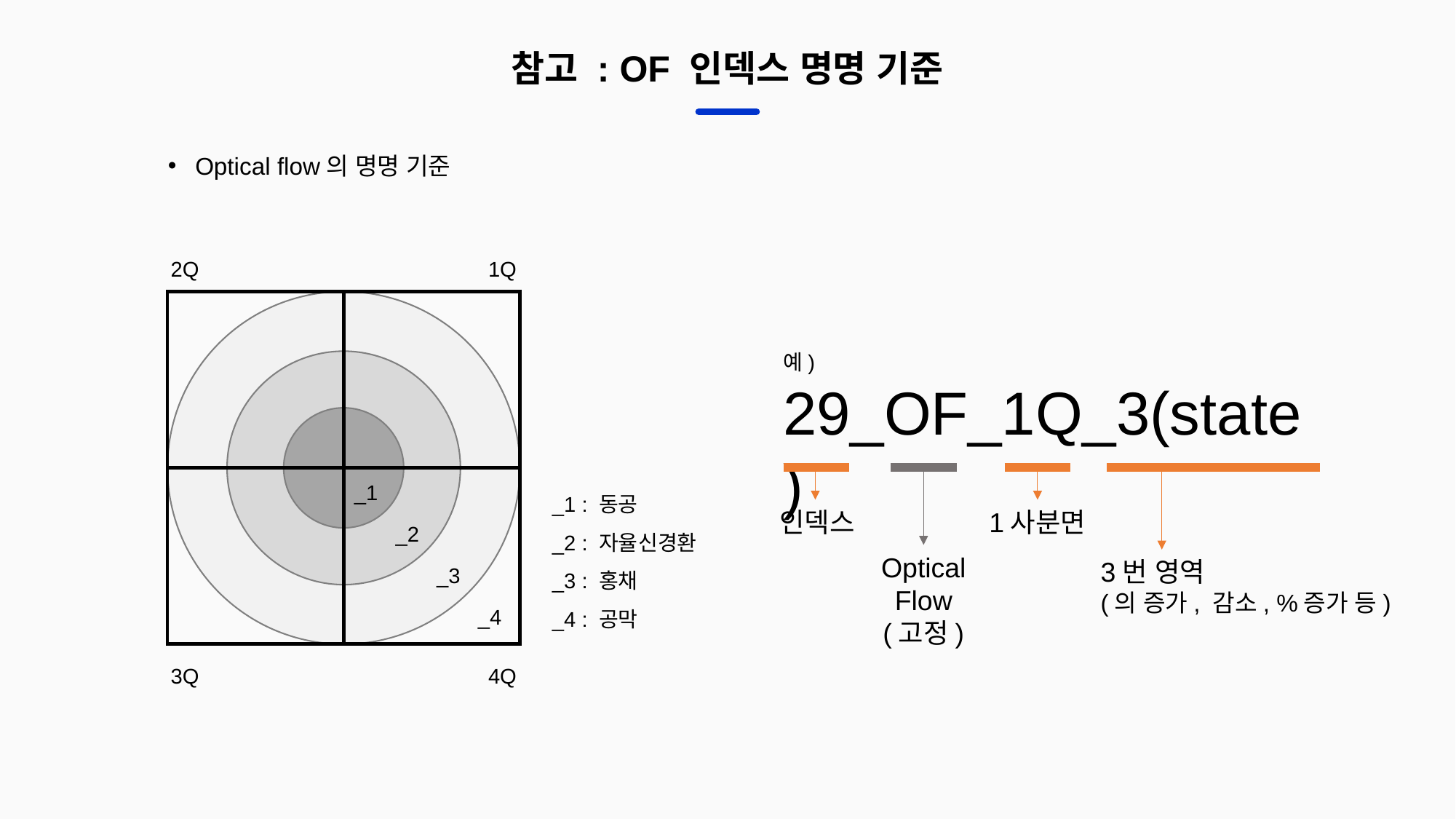

# 참고 : OF 인덱스 명명 기준
Optical flow의 명명 기준
2Q
1Q

예)
29_OF_1Q_3(state)

_1 : 동공
_2 : 자율신경환
_3 : 홍채
_4 : 공막
_1
인덱스
1사분면
_2
Optical
Flow
(고정)
3번 영역
(의 증가, 감소, %증가 등)
_3
_4
3Q
4Q